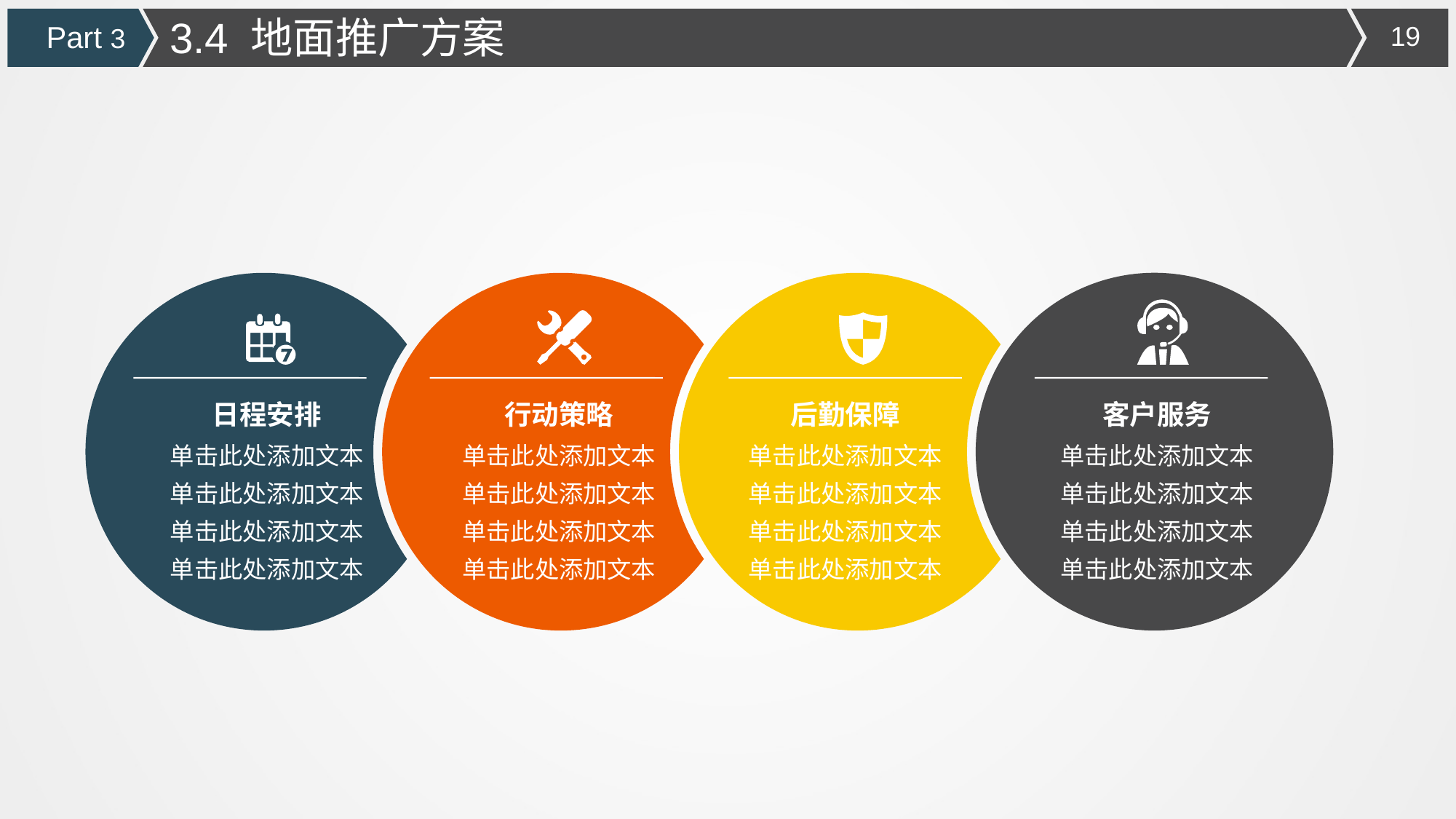

3.4 地面推广方案
Part 3

日程安排
单击此处添加文本
单击此处添加文本
单击此处添加文本
单击此处添加文本
行动策略
单击此处添加文本
单击此处添加文本
单击此处添加文本
单击此处添加文本
后勤保障
单击此处添加文本
单击此处添加文本
单击此处添加文本
单击此处添加文本
客户服务
单击此处添加文本
单击此处添加文本
单击此处添加文本
单击此处添加文本